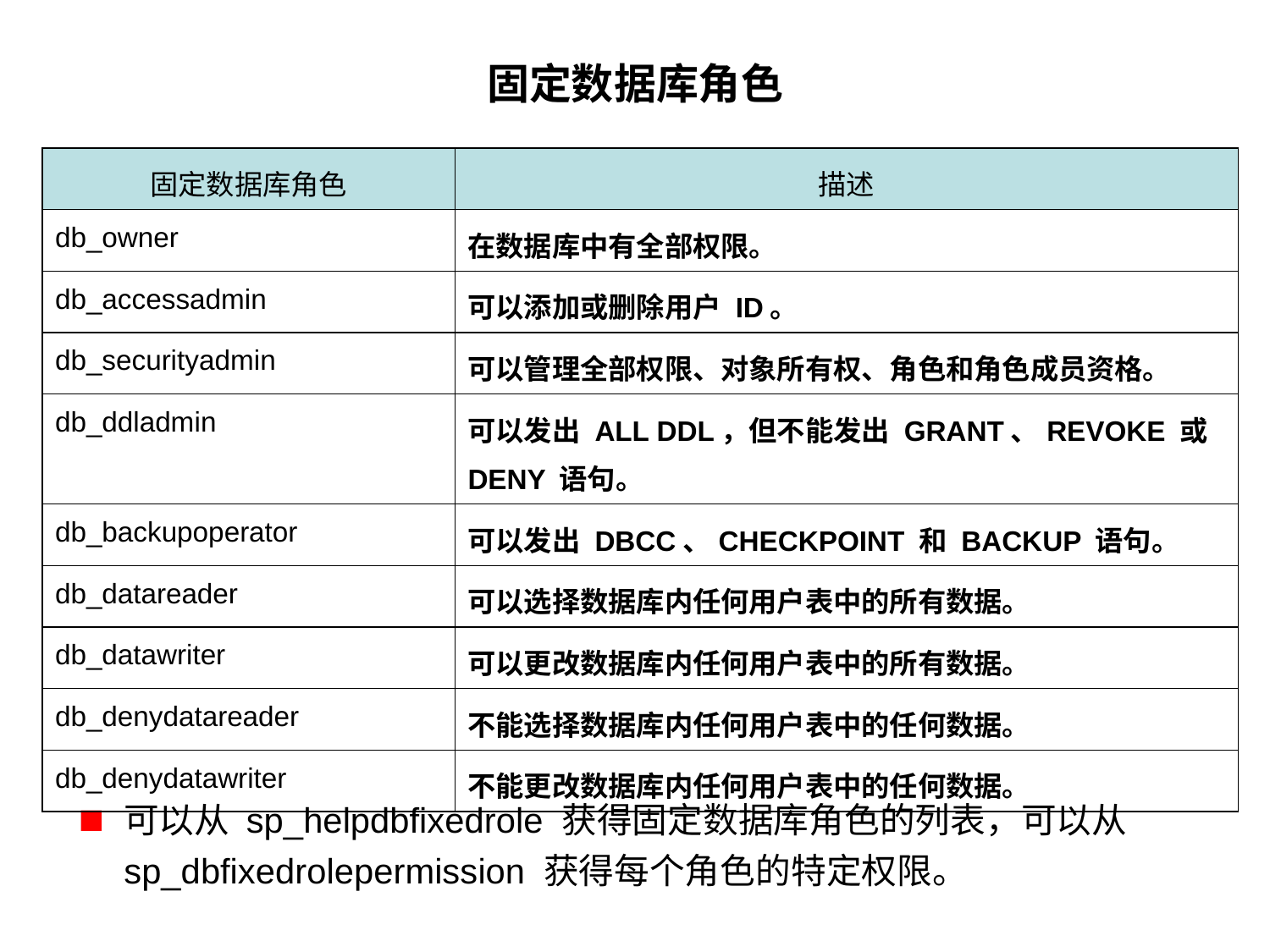

# 固定数据库角色
| 固定数据库角色 | 描述 |
| --- | --- |
| db\_owner | 在数据库中有全部权限。 |
| db\_accessadmin | 可以添加或删除用户 ID。 |
| db\_securityadmin | 可以管理全部权限、对象所有权、角色和角色成员资格。 |
| db\_ddladmin | 可以发出 ALL DDL，但不能发出 GRANT、REVOKE 或 DENY 语句。 |
| db\_backupoperator | 可以发出 DBCC、CHECKPOINT 和 BACKUP 语句。 |
| db\_datareader | 可以选择数据库内任何用户表中的所有数据。 |
| db\_datawriter | 可以更改数据库内任何用户表中的所有数据。 |
| db\_denydatareader | 不能选择数据库内任何用户表中的任何数据。 |
| db\_denydatawriter | 不能更改数据库内任何用户表中的任何数据。 |
可以从 sp_helpdbfixedrole 获得固定数据库角色的列表，可以从 sp_dbfixedrolepermission 获得每个角色的特定权限。